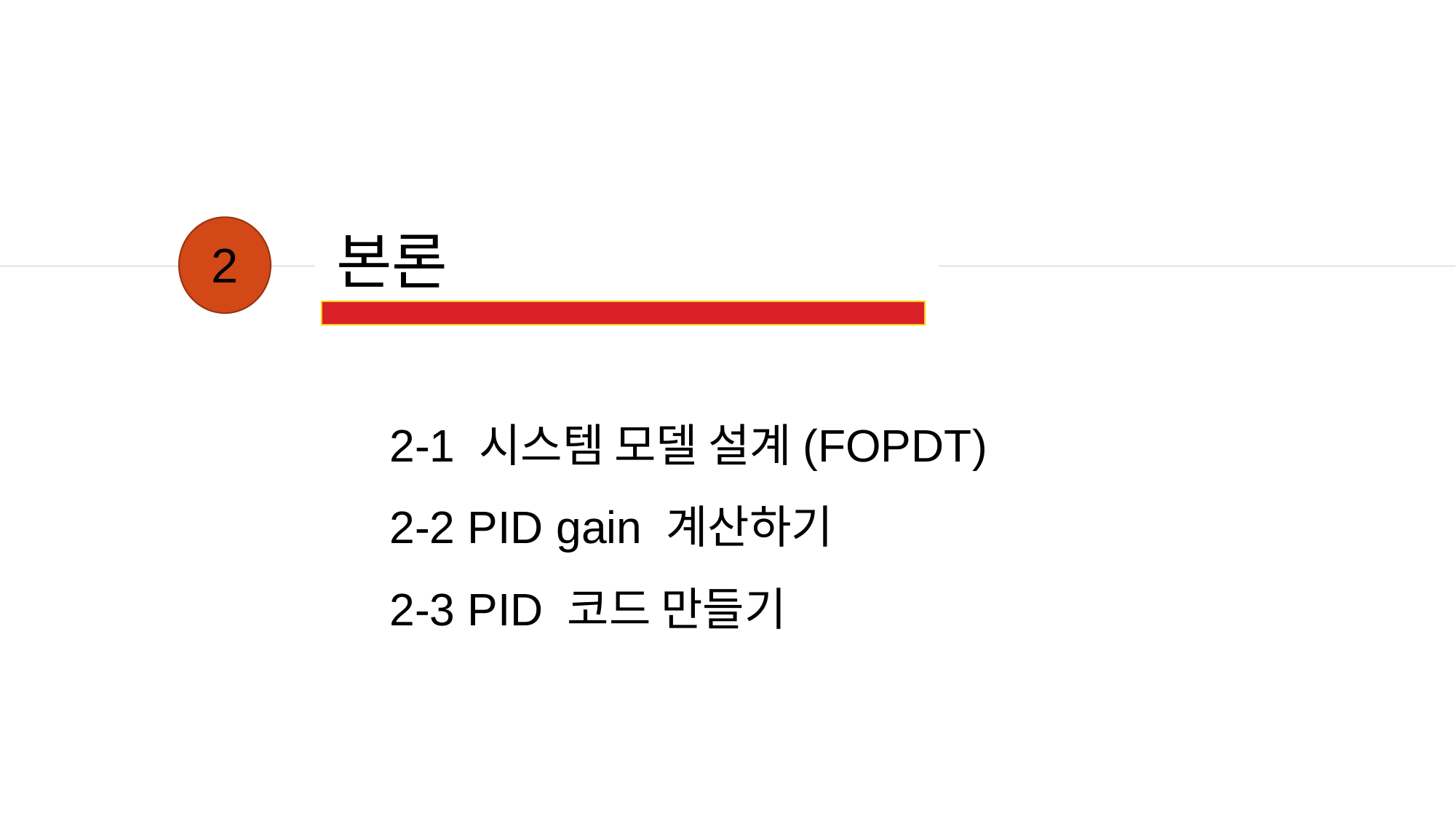

본론
2

2-1 시스템 모델 설계(FOPDT)
2-2 PID gain 계산하기
2-3 PID 코드 만들기